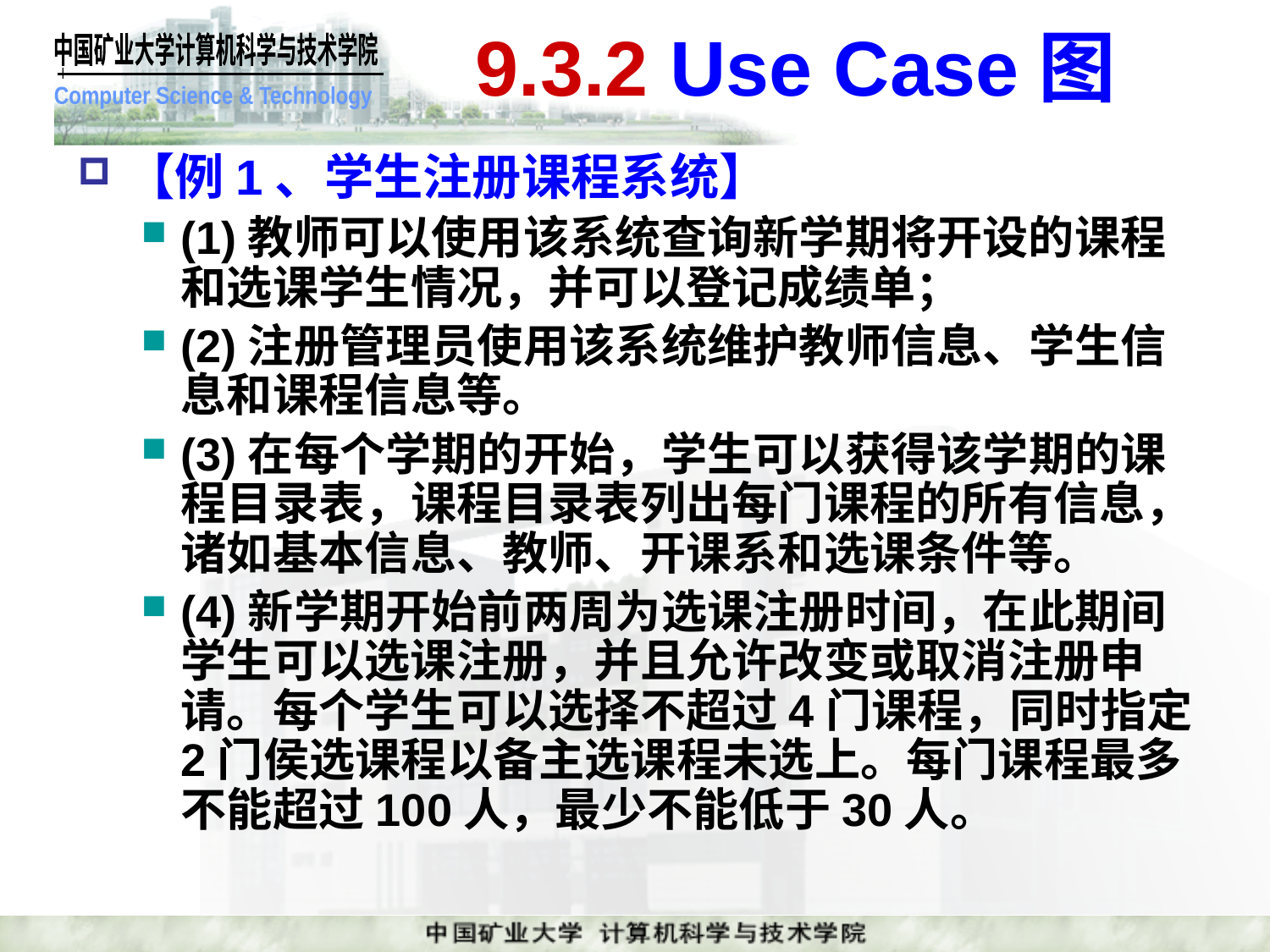

# 9.3.2 Use Case图
【例1、学生注册课程系统】
(1)教师可以使用该系统查询新学期将开设的课程和选课学生情况，并可以登记成绩单；
(2)注册管理员使用该系统维护教师信息、学生信息和课程信息等。
(3)在每个学期的开始，学生可以获得该学期的课程目录表，课程目录表列出每门课程的所有信息，诸如基本信息、教师、开课系和选课条件等。
(4)新学期开始前两周为选课注册时间，在此期间学生可以选课注册，并且允许改变或取消注册申请。每个学生可以选择不超过4门课程，同时指定2门侯选课程以备主选课程未选上。每门课程最多不能超过100人，最少不能低于30人。
69